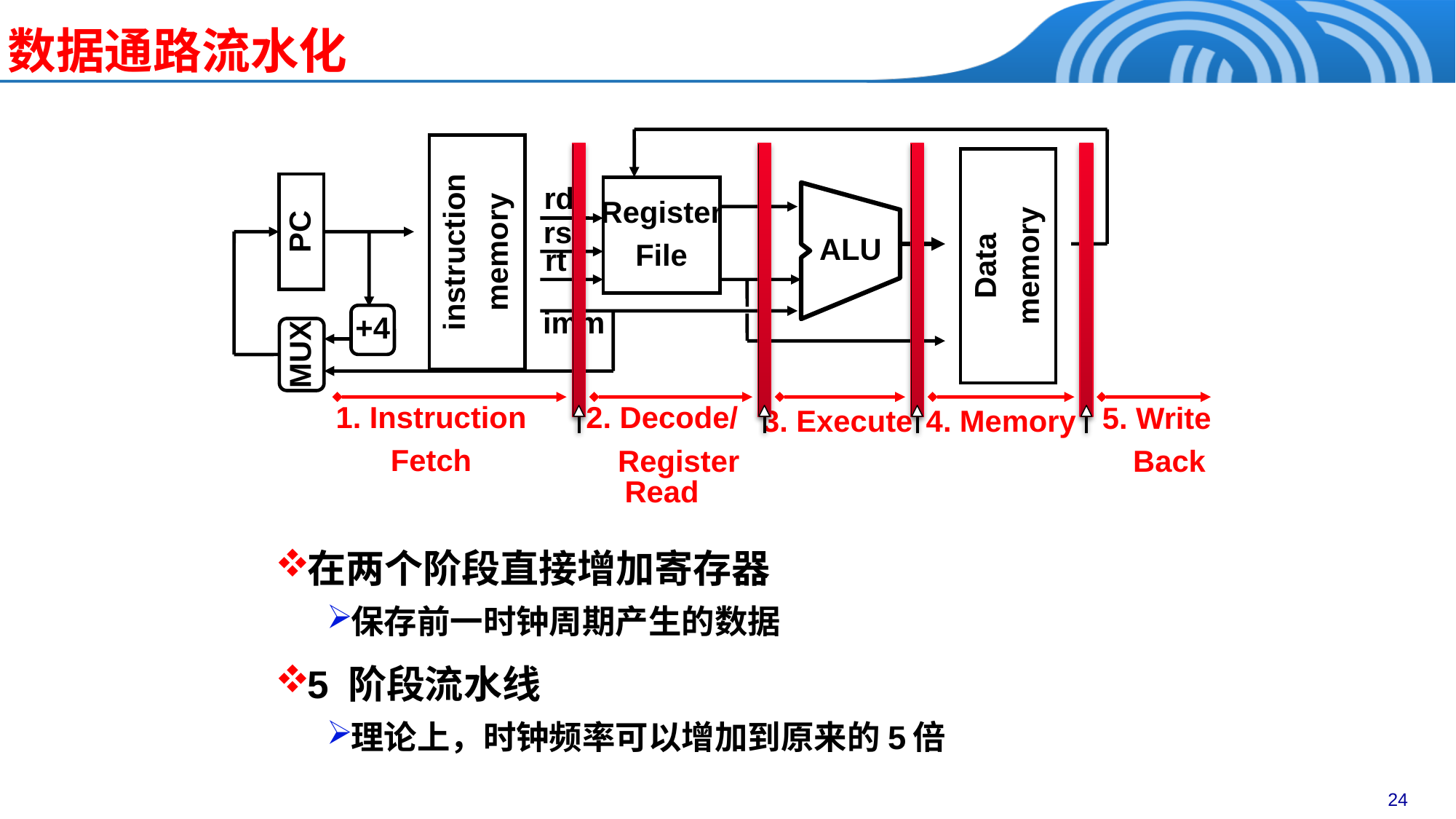

数据通路流水化

Register
File
rd
ALU

instruction
memory

rs
PC

Data
memory

rt

imm
+4

MUX

1. Instruction
Fetch

3. Execute

4. Memory

5. Write
   Back
2. Decode/
    Register Read

在两个阶段直接增加寄存器
保存前一时钟周期产生的数据
5 阶段流水线
理论上，时钟频率可以增加到原来的5倍